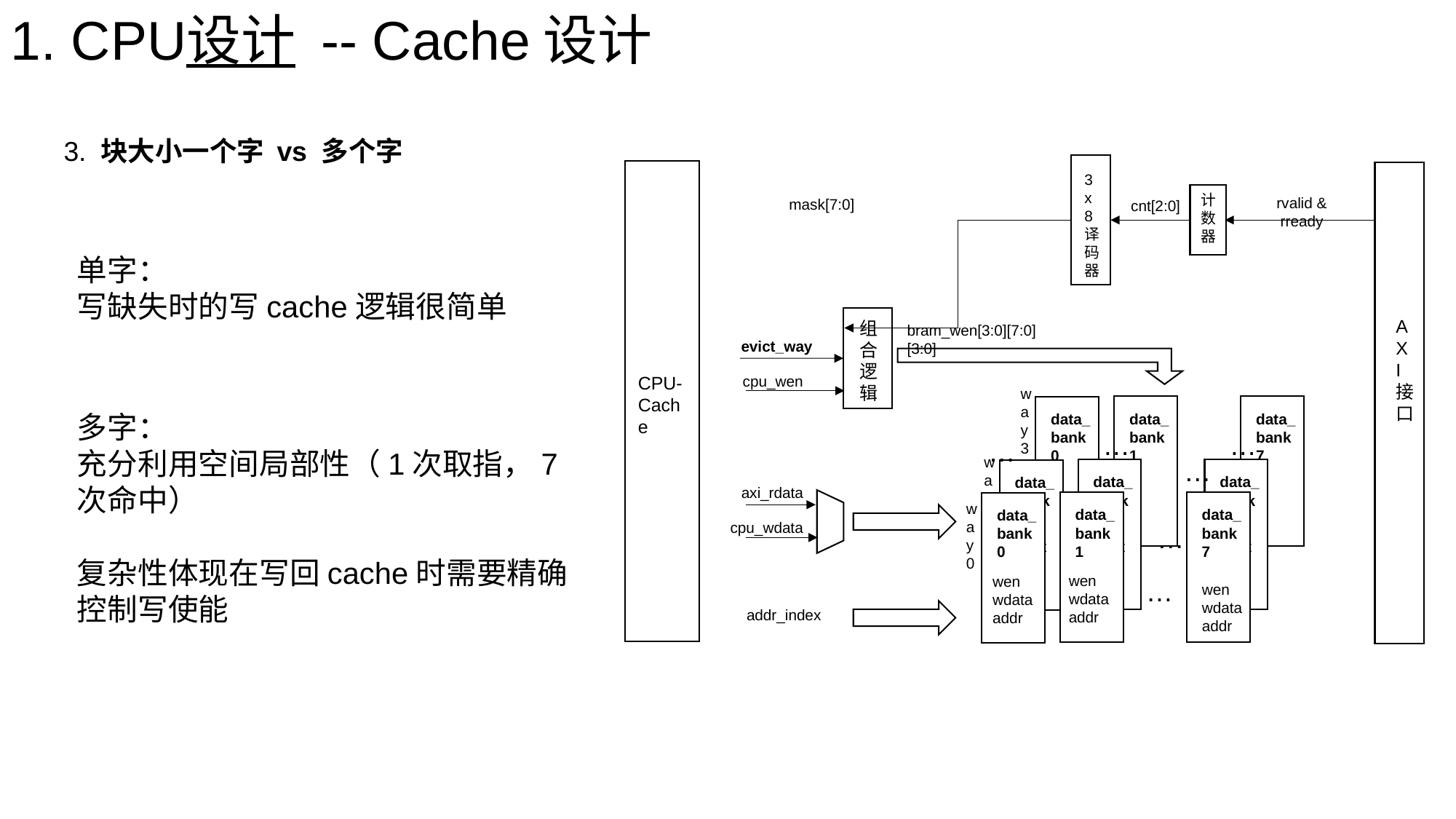

1. CPU设计 -- Cache设计
3. 块大小一个字 vs 多个字

3x8译码器

CPU-Cache

AXI接口

计数器
rvalid & rready
mask[7:0]
cnt[2:0]

bram_wen[3:0][7:0][3:0]
evict_way

cpu_wen
way3

data_bank0
…
way1

data_bank0
wen

wdata

addr

data_bank0
way0

data_bank1
…

data_bank0
wen

wdata

addr

data_bank1

data_bank7
…

data_bank0
wen

wdata

addr

data_bank7
wen
wdata
addr
…
…
…
wen
wdata
addr
wen
wdata
addr
axi_rdata

cpu_wdata

addr_index

组合逻辑
单字：
写缺失时的写cache逻辑很简单
多字：
充分利用空间局部性（1次取指，7次命中）

复杂性体现在写回cache时需要精确控制写使能